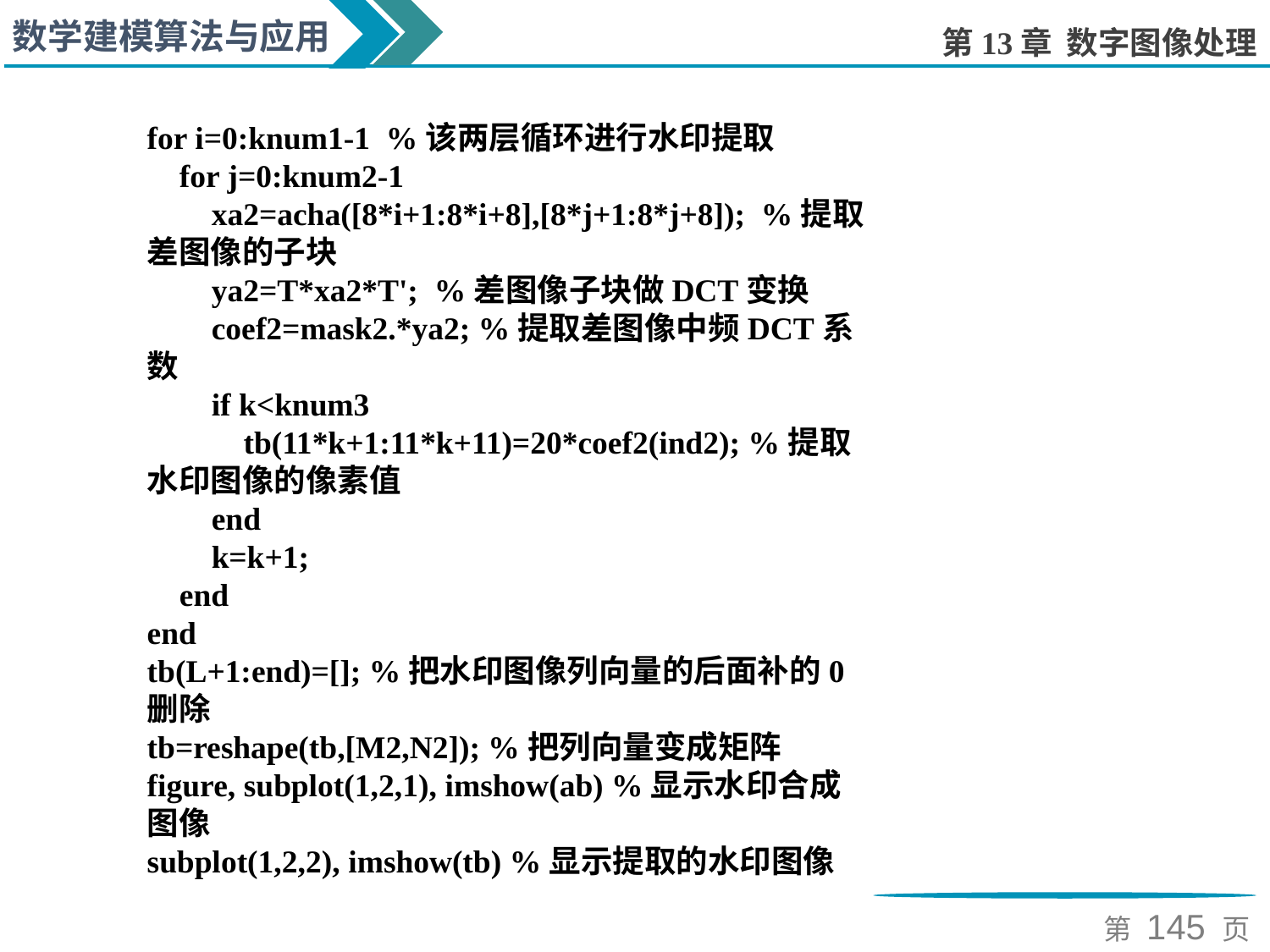

for i=0:knum1-1  %该两层循环进行水印提取
    for j=0:knum2-1
        xa2=acha([8*i+1:8*i+8],[8*j+1:8*j+8]);  %提取差图像的子块
        ya2=T*xa2*T';  %差图像子块做DCT变换
        coef2=mask2.*ya2; %提取差图像中频DCT系数
        if k<knum3
            tb(11*k+1:11*k+11)=20*coef2(ind2); %提取水印图像的像素值
        end
        k=k+1;
    end
end
tb(L+1:end)=[]; %把水印图像列向量的后面补的0删除
tb=reshape(tb,[M2,N2]); %把列向量变成矩阵
figure, subplot(1,2,1), imshow(ab) %显示水印合成图像
subplot(1,2,2), imshow(tb) %显示提取的水印图像